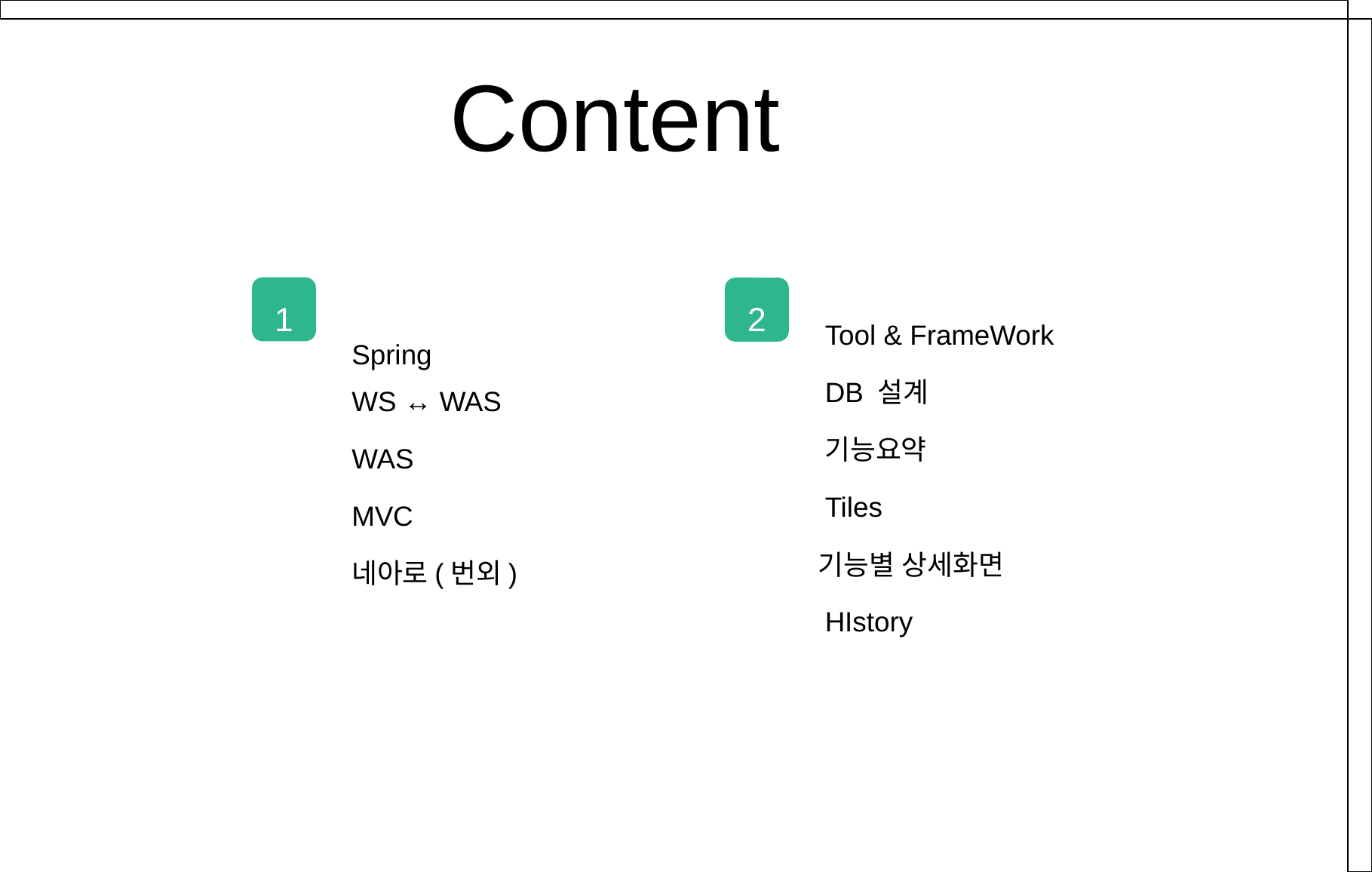

Content
1
2

Tool & FrameWork
Spring
DB 설계
WS ↔ WAS
기능요약
WAS

Tiles
MVC
네아로(번외)
기능별 상세화면
HIstory